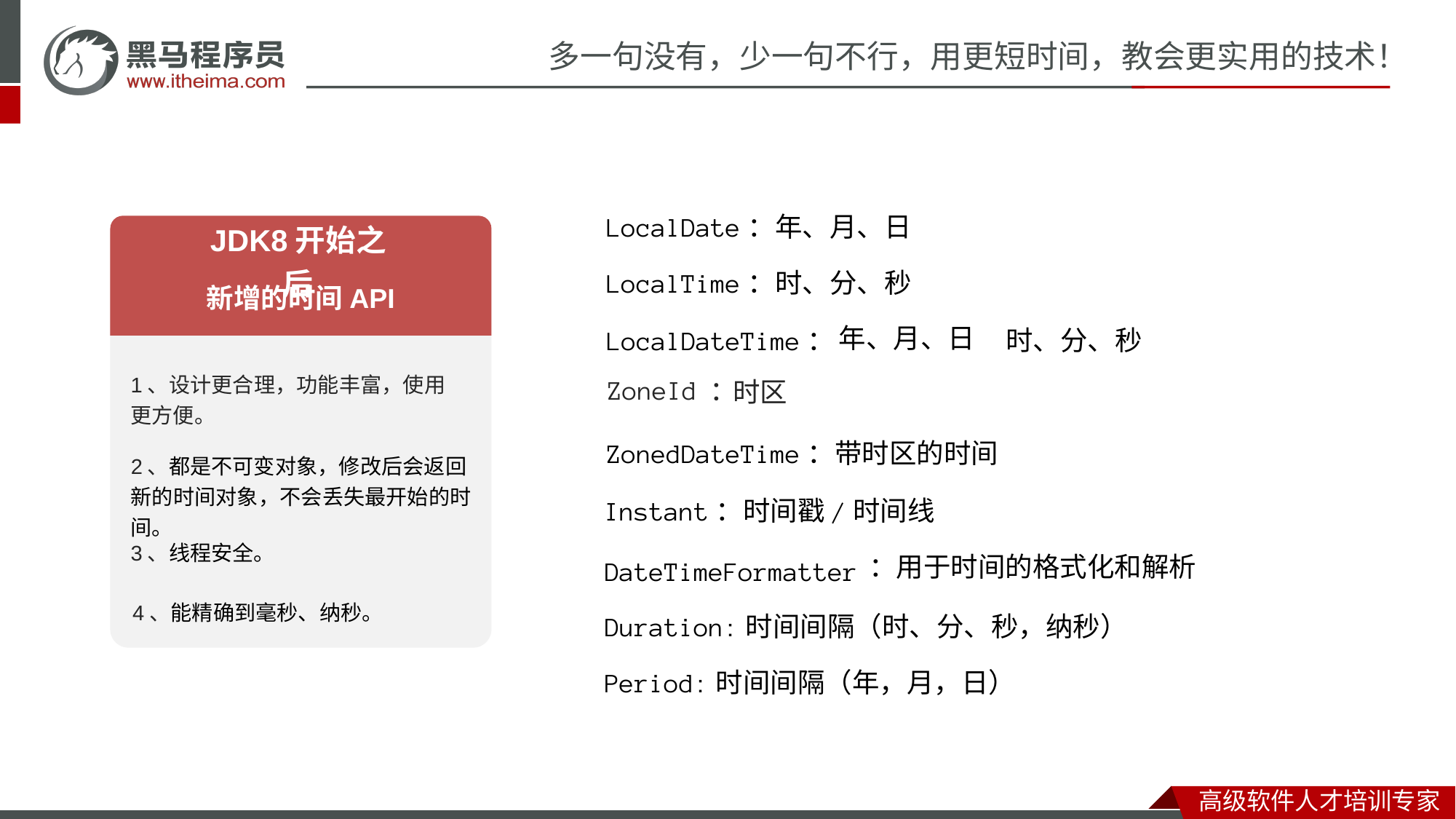

LocalDate：年、月、日

新增的时间API

JDK8开始之后
LocalTime：时、分、秒
LocalDateTime：
年、月、日
时、分、秒
1、设计更合理，功能丰富，使用更方便。
ZoneId
：
时区
ZonedDateTime：带时区的时间
2、都是不可变对象，修改后会返回新的时间对象，不会丢失最开始的时间。
Instant：时间戳/时间线
3、线程安全。
DateTimeFormatter
：用于时间的格式化和解析
Duration:时间间隔（时、分、秒，纳秒）
4、能精确到毫秒、纳秒。
Period:时间间隔（年，月，日）